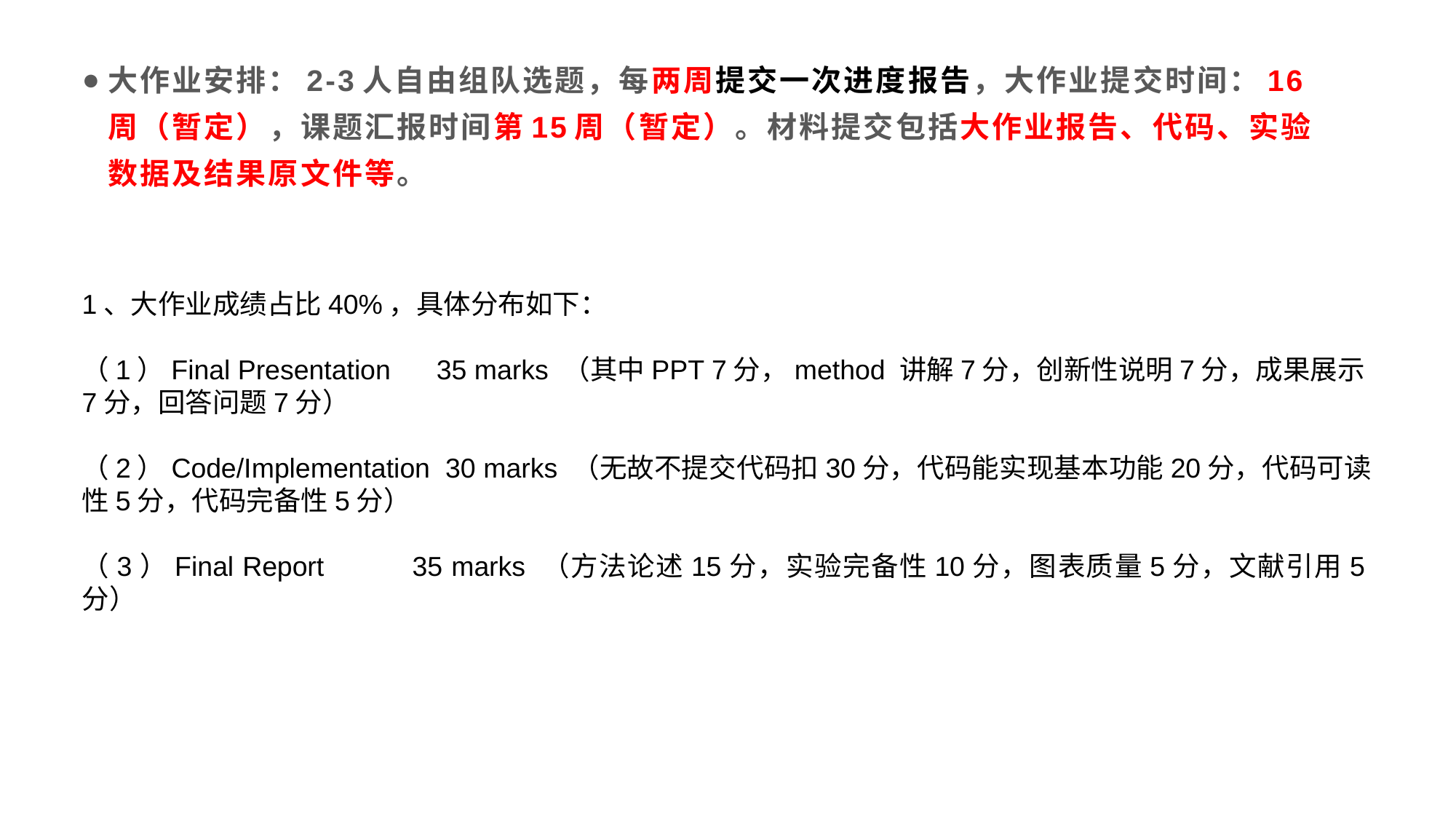

大作业安排：2-3人自由组队选题，每两周提交一次进度报告，大作业提交时间：16周（暂定），课题汇报时间第15周（暂定）。材料提交包括大作业报告、代码、实验数据及结果原文件等。

1、大作业成绩占比40%，具体分布如下：

（1）Final Presentation      35 marks （其中PPT 7分，method 讲解7分，创新性说明7分，成果展示7分，回答问题7分）

（2）Code/Implementation  30 marks （无故不提交代码扣30分，代码能实现基本功能20分，代码可读性5分，代码完备性5分）

（3）Final Report          35 marks （方法论述15分，实验完备性10分，图表质量5分，文献引用5分）